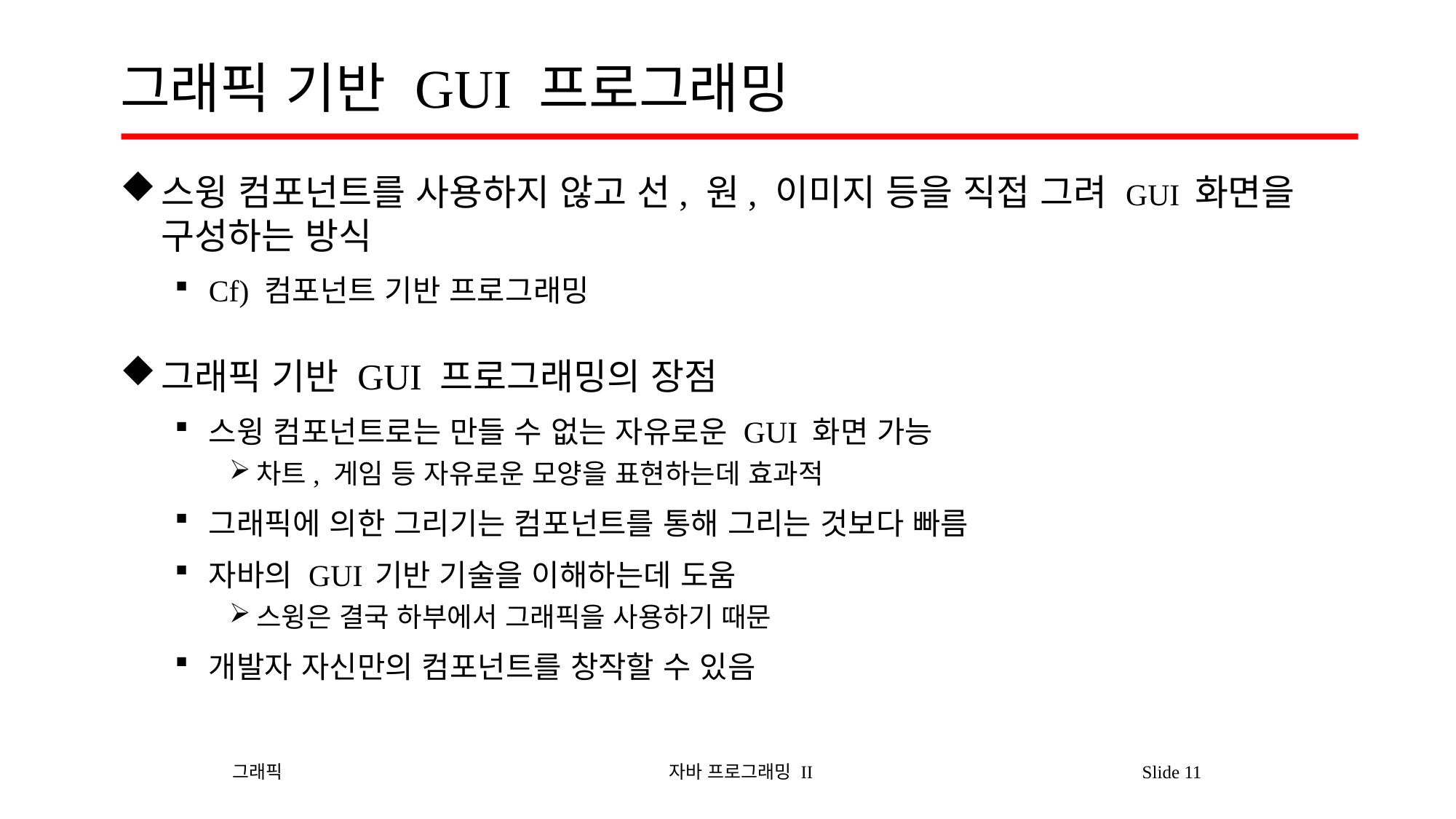

# 그래픽 기반 GUI 프로그래밍
스윙 컴포넌트를 사용하지 않고 선, 원, 이미지 등을 직접 그려 GUI 화면을 구성하는 방식
Cf) 컴포넌트 기반 프로그래밍
그래픽 기반 GUI 프로그래밍의 장점
스윙 컴포넌트로는 만들 수 없는 자유로운 GUI 화면 가능
차트, 게임 등 자유로운 모양을 표현하는데 효과적
그래픽에 의한 그리기는 컴포넌트를 통해 그리는 것보다 빠름
자바의 GUI 기반 기술을 이해하는데 도움
스윙은 결국 하부에서 그래픽을 사용하기 때문
개발자 자신만의 컴포넌트를 창작할 수 있음